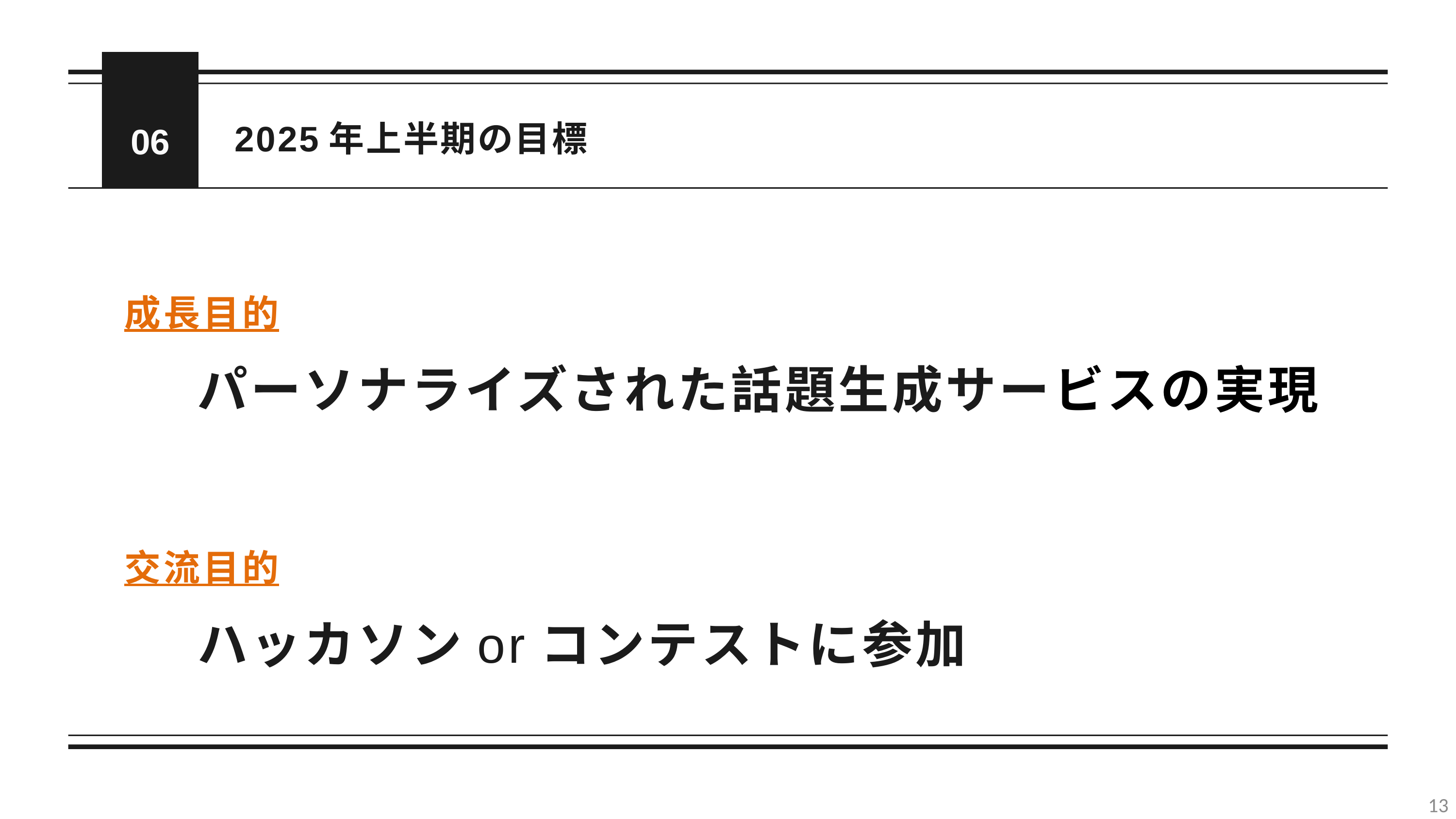

06
2025年上半期の目標

成長目的
	パーソナライズされた話題生成サービスの実現

交流目的
	ハッカソンorコンテストに参加

13